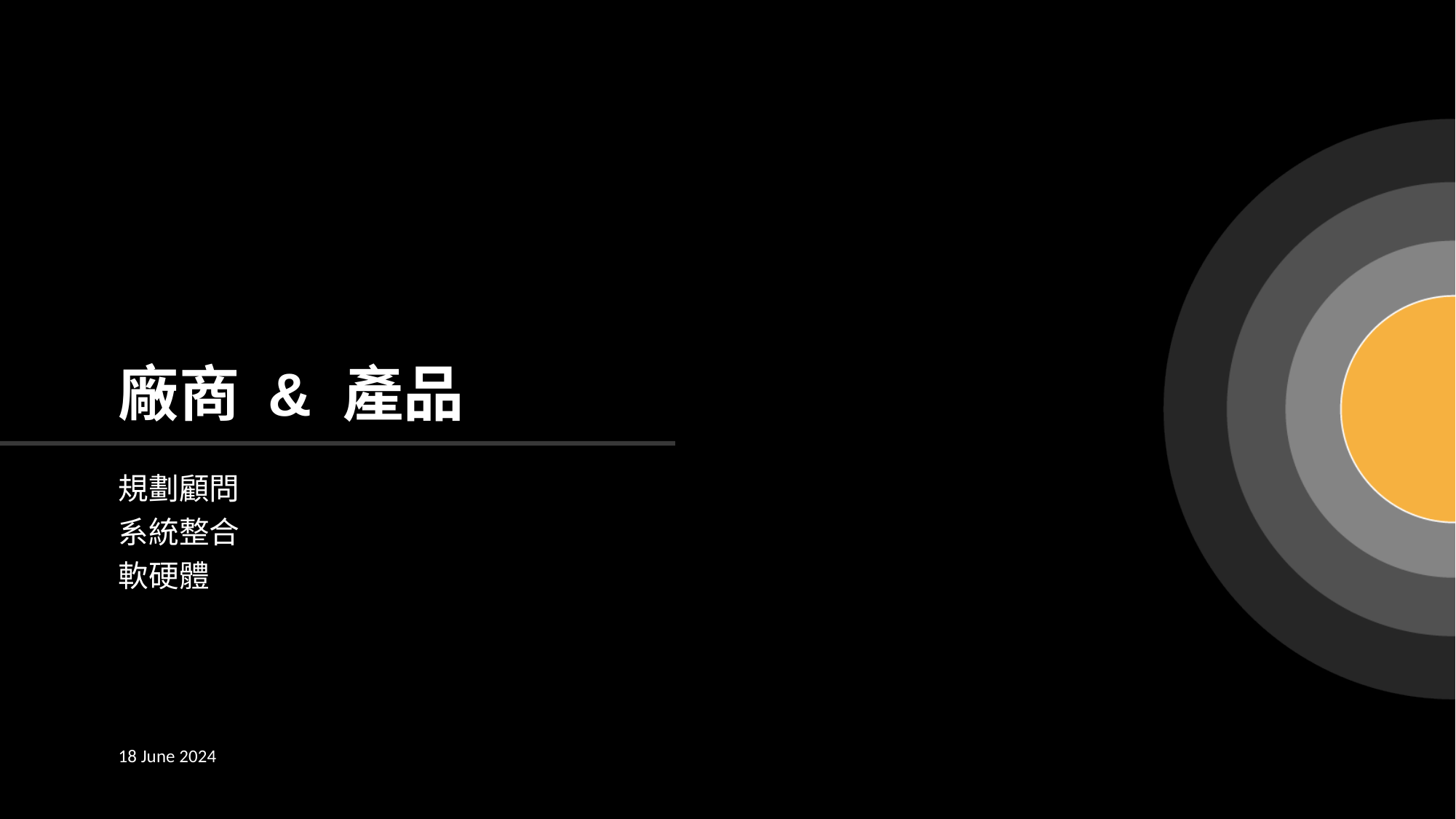

廠商 & 產品
# 規劃顧問 系統整合 軟硬體
18 June 2024